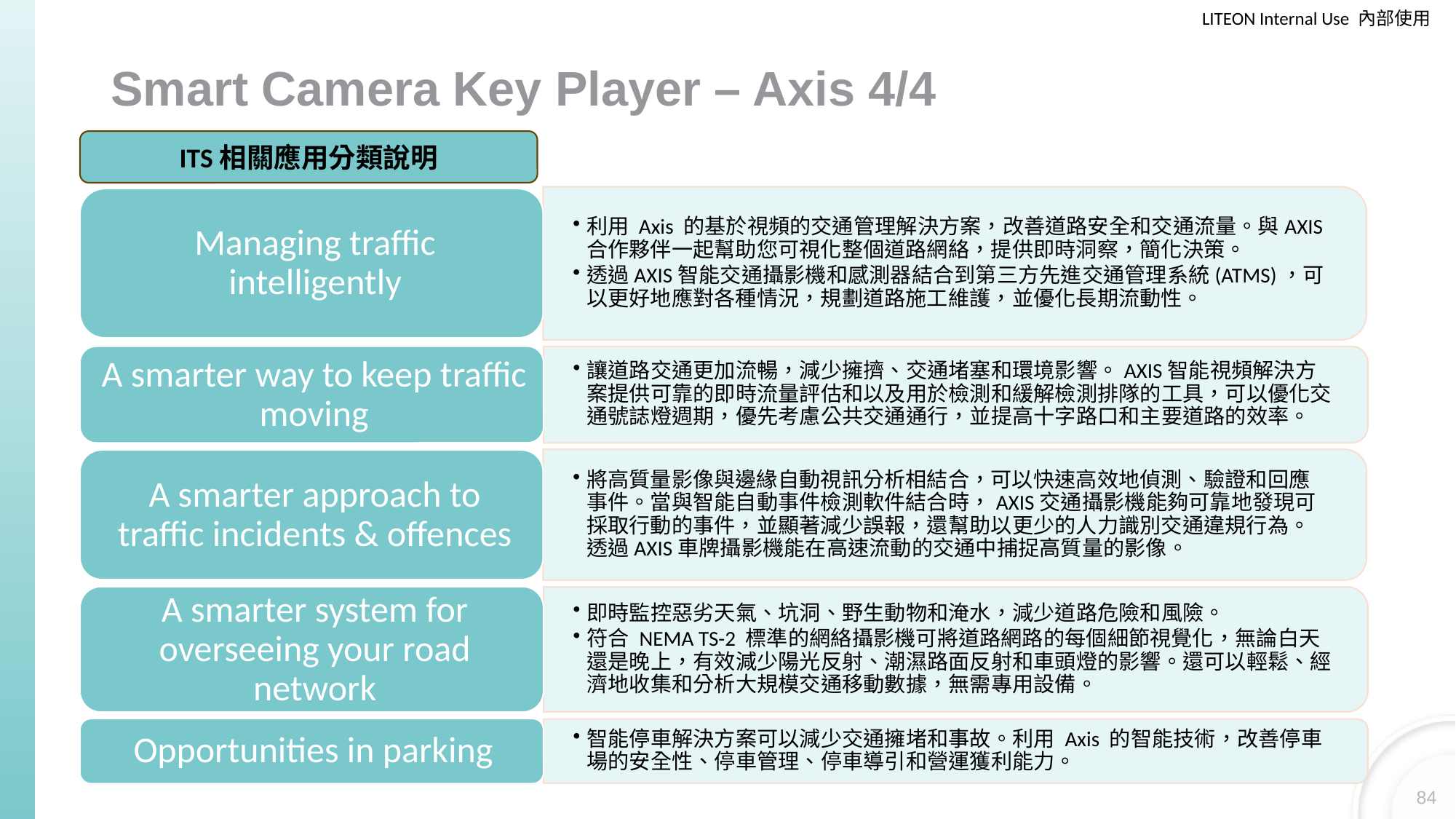

# Smart Camera Key Player – Axis 4/4
ITS相關應用分類說明
利用 Axis 的基於視頻的交通管理解決方案，改善道路安全和交通流量。與AXIS合作夥伴一起幫助您可視化整個道路網絡，提供即時洞察，簡化決策。
透過AXIS智能交通攝影機和感測器結合到第三方先進交通管理系統(ATMS)，可以更好地應對各種情況，規劃道路施工維護，並優化長期流動性。
Managing traffic intelligently
讓道路交通更加流暢，減少擁擠、交通堵塞和環境影響。AXIS智能視頻解決方案提供可靠的即時流量評估和以及用於檢測和緩解檢測排隊的工具，可以優化交通號誌燈週期，優先考慮公共交通通行，並提高十字路口和主要道路的效率。
A smarter way to keep traffic moving
將高質量影像與邊緣自動視訊分析相結合，可以快速高效地偵測、驗證和回應事件。當與智能自動事件檢測軟件結合時，AXIS交通攝影機能夠可靠地發現可採取行動的事件，並顯著減少誤報，還幫助以更少的人力識別交通違規行為。透過AXIS車牌攝影機能在高速流動的交通中捕捉高質量的影像。
A smarter approach to traffic incidents & offences
即時監控惡劣天氣、坑洞、野生動物和淹水，減少道路危險和風險。
符合 NEMA TS-2 標準的網絡攝影機可將道路網路的每個細節視覺化，無論白天還是晚上，有效減少陽光反射、潮濕路面反射和車頭燈的影響。還可以輕鬆、經濟地收集和分析大規模交通移動數據，無需專用設備。
A smarter system for overseeing your road network
智能停車解決方案可以減少交通擁堵和事故。利用 Axis 的智能技術，改善停車場的安全性、停車管理、停車導引和營運獲利能力。
Opportunities in parking
84